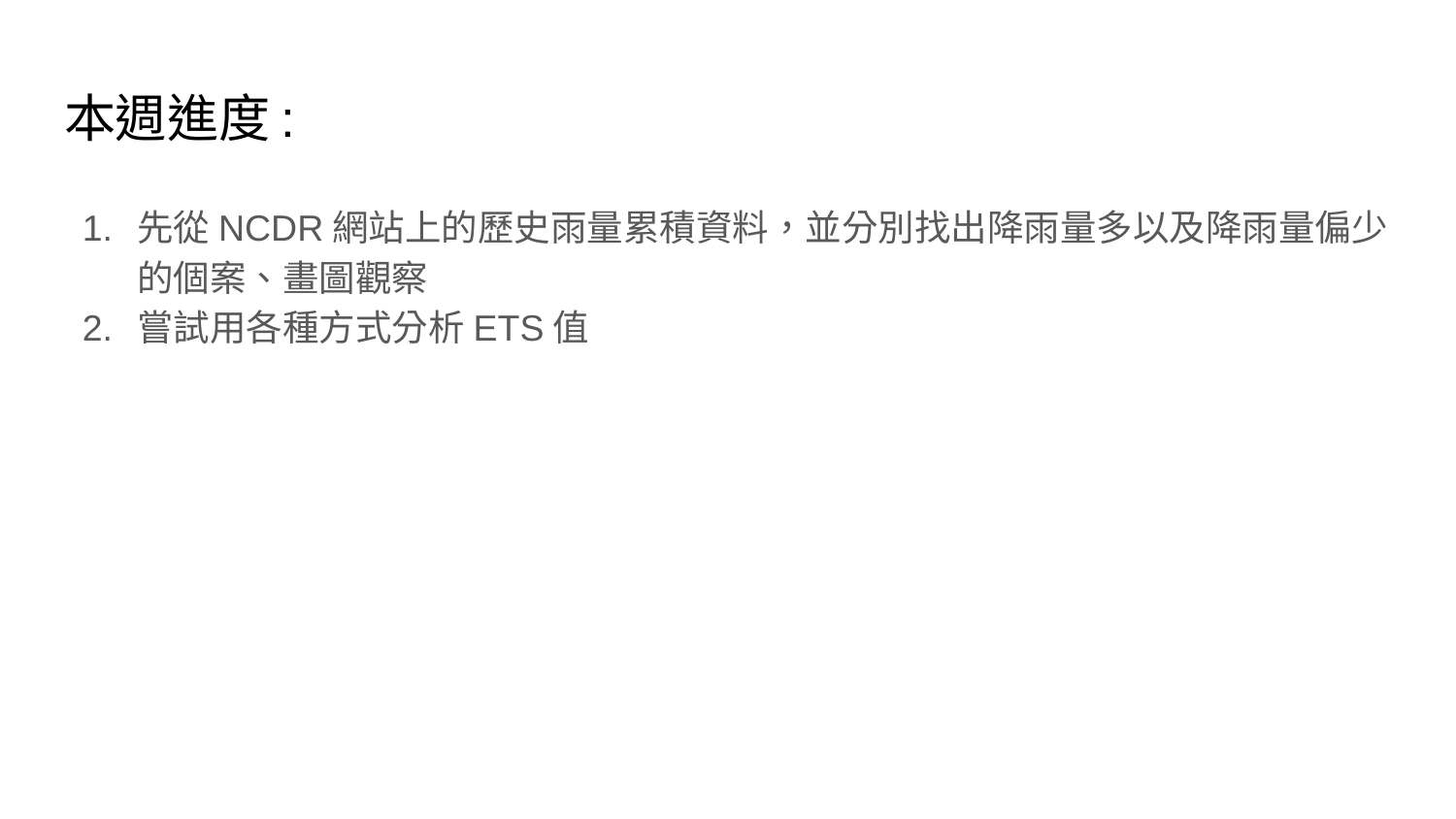

# 本週進度:
先從NCDR網站上的歷史雨量累積資料，並分別找出降雨量多以及降雨量偏少的個案、畫圖觀察
嘗試用各種方式分析ETS值